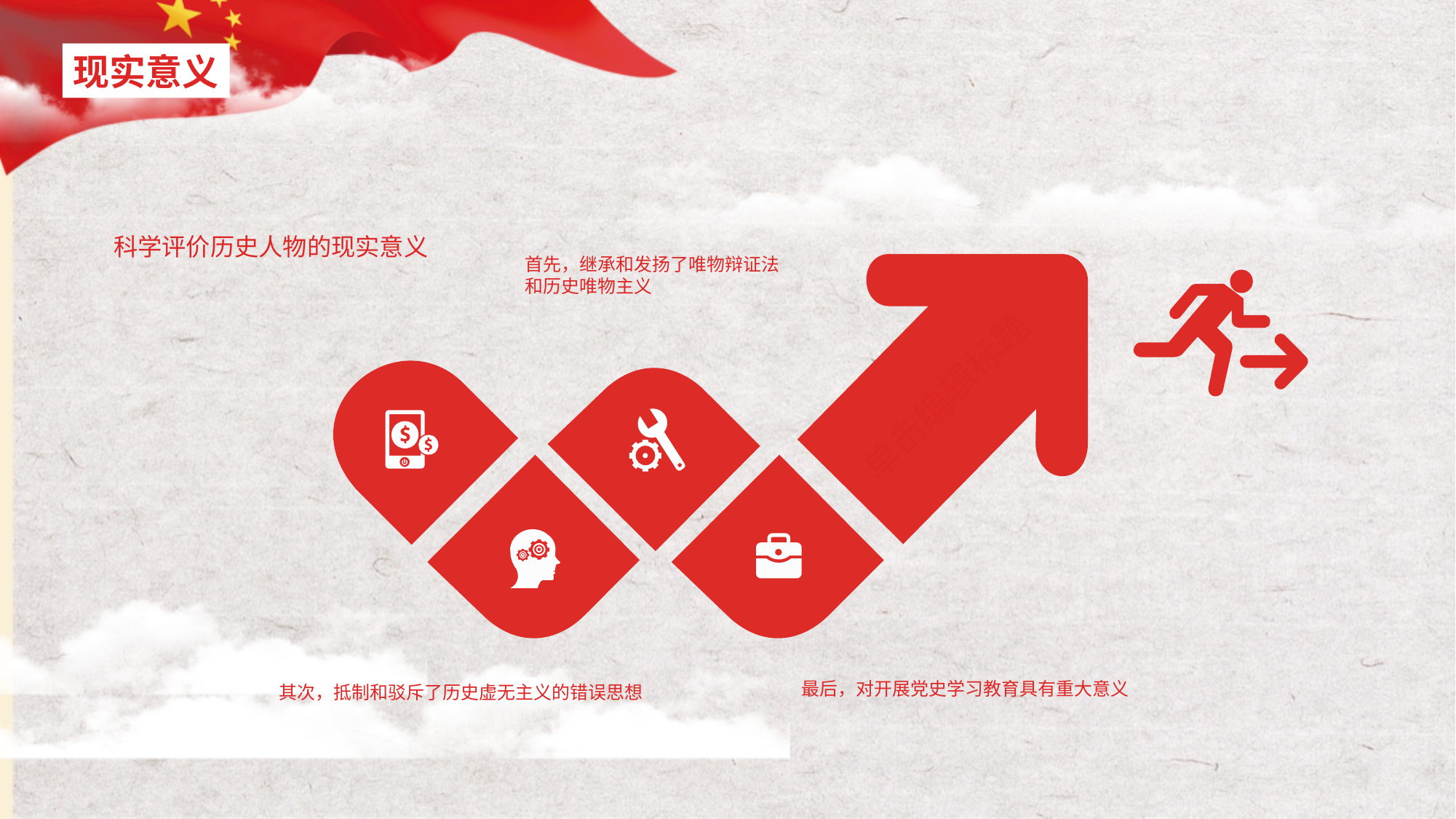

现实意义
科学评价历史人物的现实意义

首先，继承和发扬了唯物辩证法和历史唯物主义

单击编辑标题

最后，对开展党史学习教育具有重大意义

其次，抵制和驳斥了历史虚无主义的错误思想